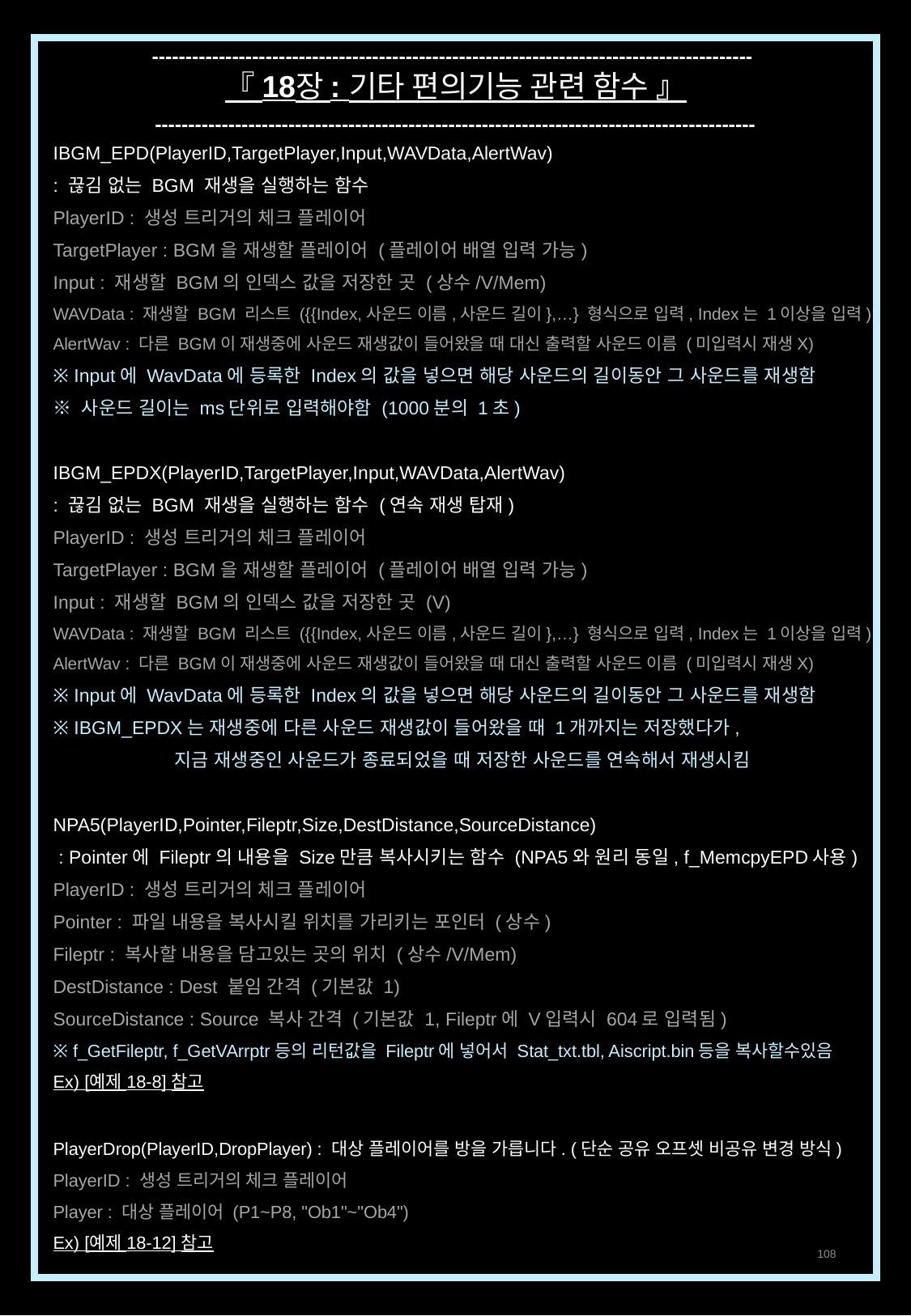

------------------------------------------------------------------------------------------
『 18장 : 기타 편의기능 관련 함수 』
------------------------------------------------------------------------------------------

IBGM_EPD(PlayerID,TargetPlayer,Input,WAVData,AlertWav)
: 끊김 없는 BGM 재생을 실행하는 함수
PlayerID : 생성 트리거의 체크 플레이어
TargetPlayer : BGM을 재생할 플레이어 (플레이어 배열 입력 가능)
Input : 재생할 BGM의 인덱스 값을 저장한 곳 (상수/V/Mem)
WAVData : 재생할 BGM 리스트 ({{Index,사운드 이름,사운드 길이},…} 형식으로 입력, Index는 1이상을 입력)
AlertWav : 다른 BGM이 재생중에 사운드 재생값이 들어왔을 때 대신 출력할 사운드 이름 (미입력시 재생X)
※ Input에 WavData에 등록한 Index의 값을 넣으면 해당 사운드의 길이동안 그 사운드를 재생함
※ 사운드 길이는 ms단위로 입력해야함 (1000분의 1초)

IBGM_EPDX(PlayerID,TargetPlayer,Input,WAVData,AlertWav)
: 끊김 없는 BGM 재생을 실행하는 함수 (연속 재생 탑재)
PlayerID : 생성 트리거의 체크 플레이어
TargetPlayer : BGM을 재생할 플레이어 (플레이어 배열 입력 가능)
Input : 재생할 BGM의 인덱스 값을 저장한 곳 (V)
WAVData : 재생할 BGM 리스트 ({{Index,사운드 이름,사운드 길이},…} 형식으로 입력, Index는 1이상을 입력)
AlertWav : 다른 BGM이 재생중에 사운드 재생값이 들어왔을 때 대신 출력할 사운드 이름 (미입력시 재생X)
※ Input에 WavData에 등록한 Index의 값을 넣으면 해당 사운드의 길이동안 그 사운드를 재생함
※ IBGM_EPDX는 재생중에 다른 사운드 재생값이 들어왔을 때 1개까지는 저장했다가,
	지금 재생중인 사운드가 종료되었을 때 저장한 사운드를 연속해서 재생시킴

NPA5(PlayerID,Pointer,Fileptr,Size,DestDistance,SourceDistance)
 : Pointer에 Fileptr의 내용을 Size만큼 복사시키는 함수 (NPA5와 원리 동일, f_MemcpyEPD사용)
PlayerID : 생성 트리거의 체크 플레이어
Pointer : 파일 내용을 복사시킬 위치를 가리키는 포인터 (상수)
Fileptr : 복사할 내용을 담고있는 곳의 위치 (상수/V/Mem)
DestDistance : Dest 붙임 간격 (기본값 1)
SourceDistance : Source 복사 간격 (기본값 1, Fileptr에 V입력시 604로 입력됨)
※ f_GetFileptr, f_GetVArrptr등의 리턴값을 Fileptr에 넣어서 Stat_txt.tbl, Aiscript.bin등을 복사할수있음
Ex) [예제 18-8] 참고

PlayerDrop(PlayerID,DropPlayer) : 대상 플레이어를 방을 가릅니다. (단순 공유 오프셋 비공유 변경 방식)
PlayerID : 생성 트리거의 체크 플레이어
Player : 대상 플레이어 (P1~P8, "Ob1"~"Ob4")
Ex) [예제 18-12] 참고
108